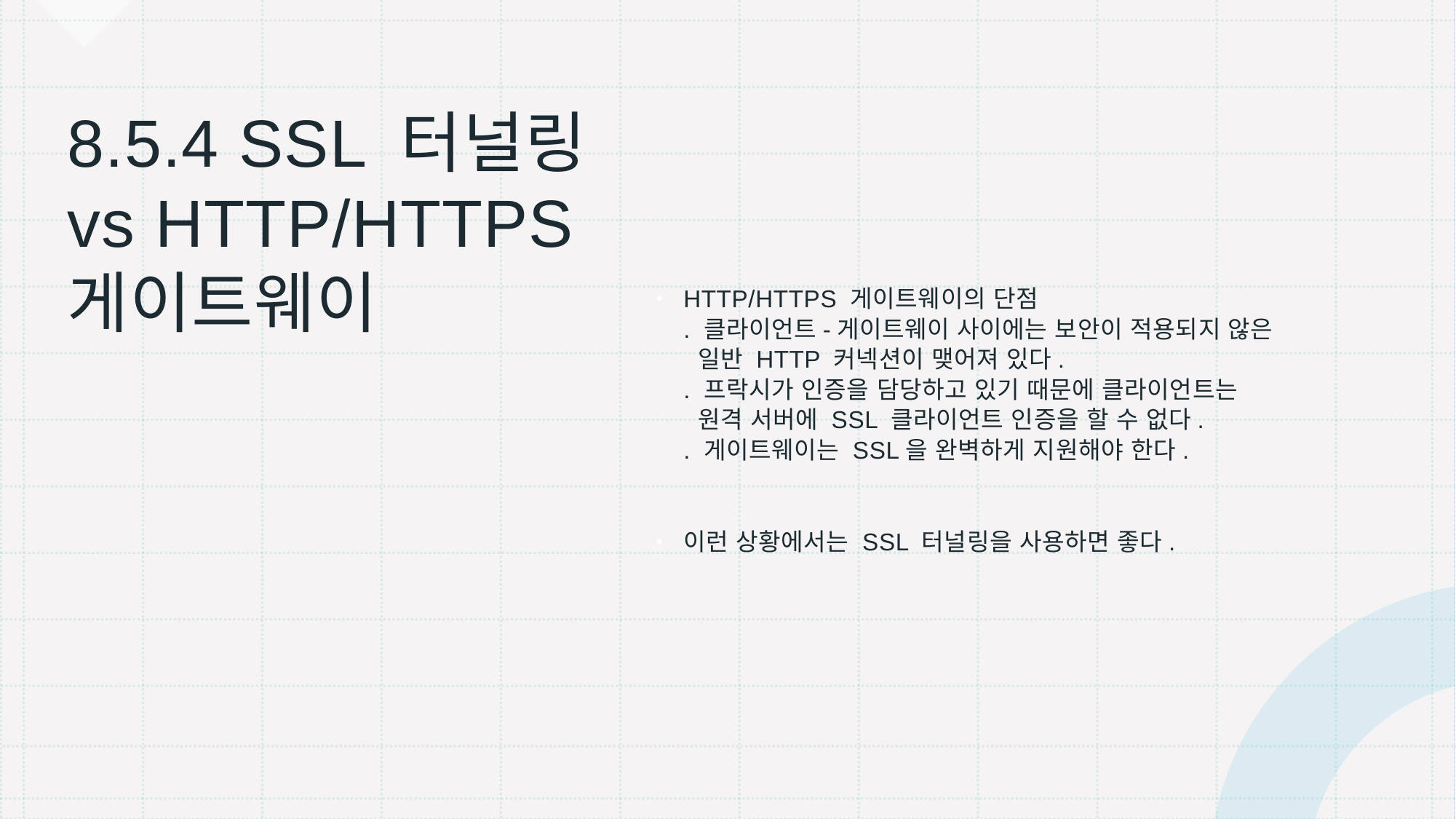

HTTP/HTTPS 게이트웨이의 단점
. 클라이언트-게이트웨이 사이에는 보안이 적용되지 않은
  일반 HTTP 커넥션이 맺어져 있다.
. 프락시가 인증을 담당하고 있기 때문에 클라이언트는
  원격 서버에 SSL 클라이언트 인증을 할 수 없다.
. 게이트웨이는 SSL을 완벽하게 지원해야 한다.

이런 상황에서는 SSL 터널링을 사용하면 좋다.
# 8.5.4 SSL 터널링 vs HTTP/HTTPS 게이트웨이